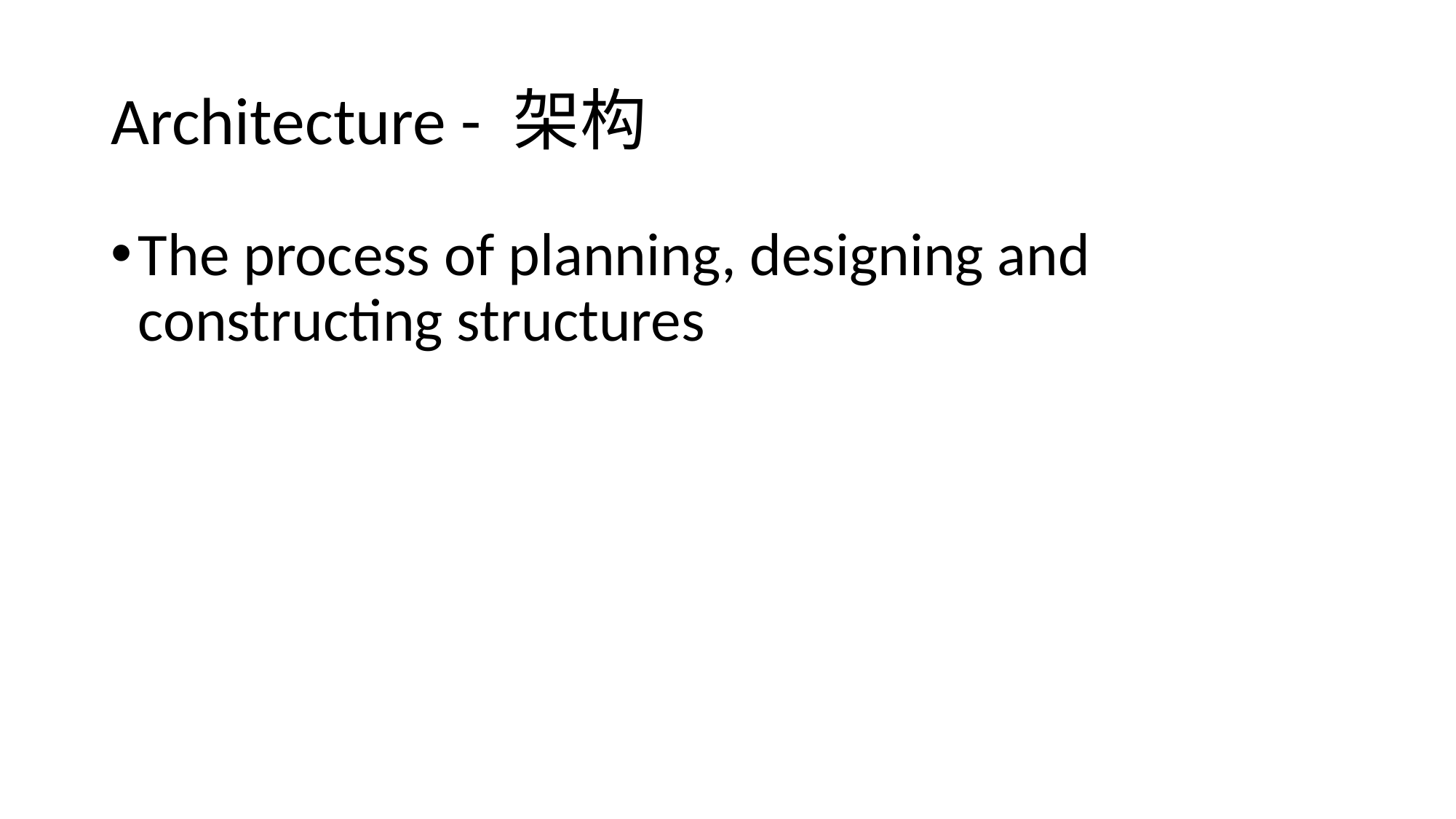

# Architecture - 架构
The process of planning, designing and constructing structures